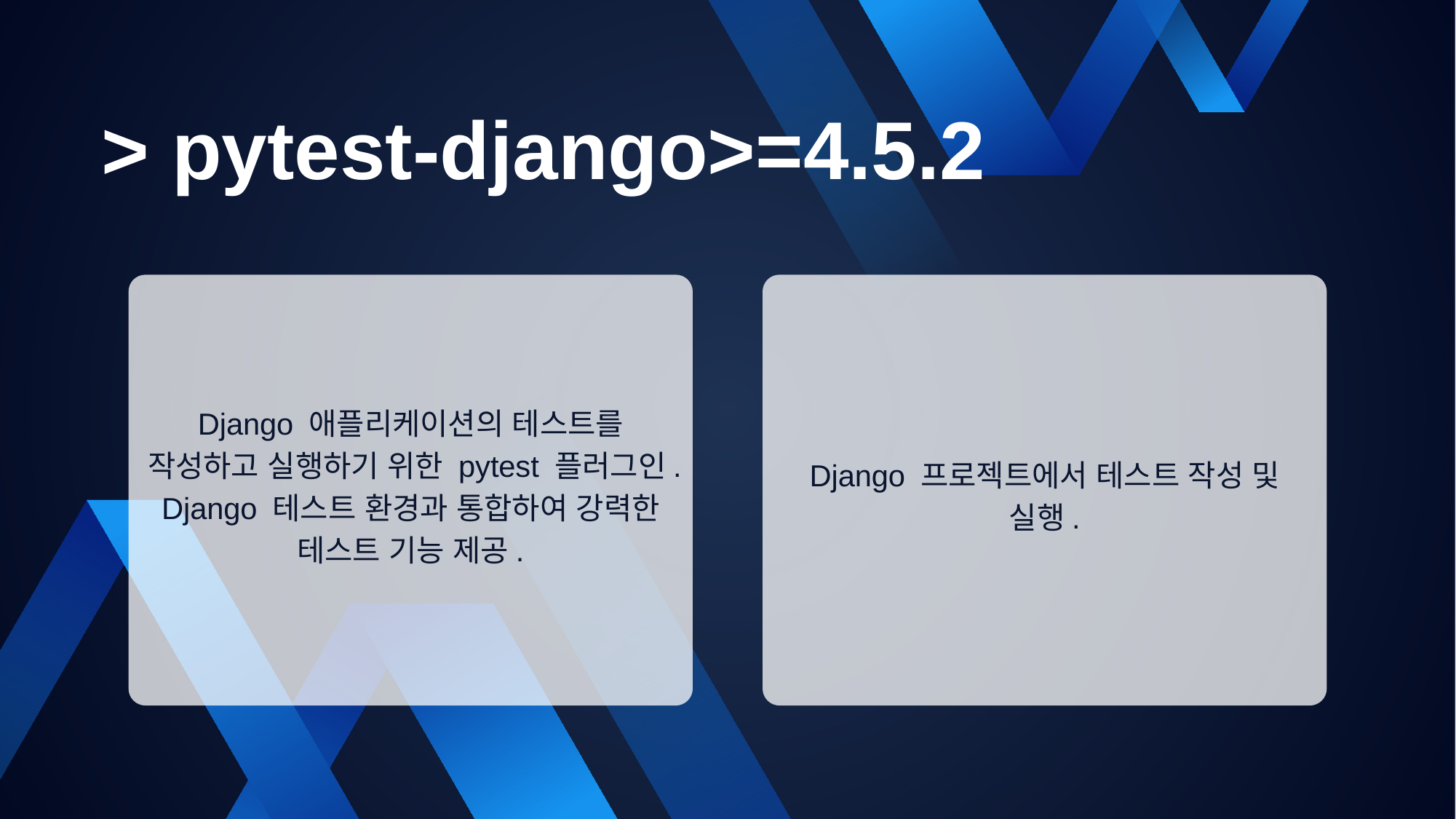

> pytest-django>=4.5.2

Django 애플리케이션의 테스트를 작성하고 실행하기 위한 pytest 플러그인.
Django 테스트 환경과 통합하여 강력한 테스트 기능 제공.
Django 프로젝트에서 테스트 작성 및 실행.